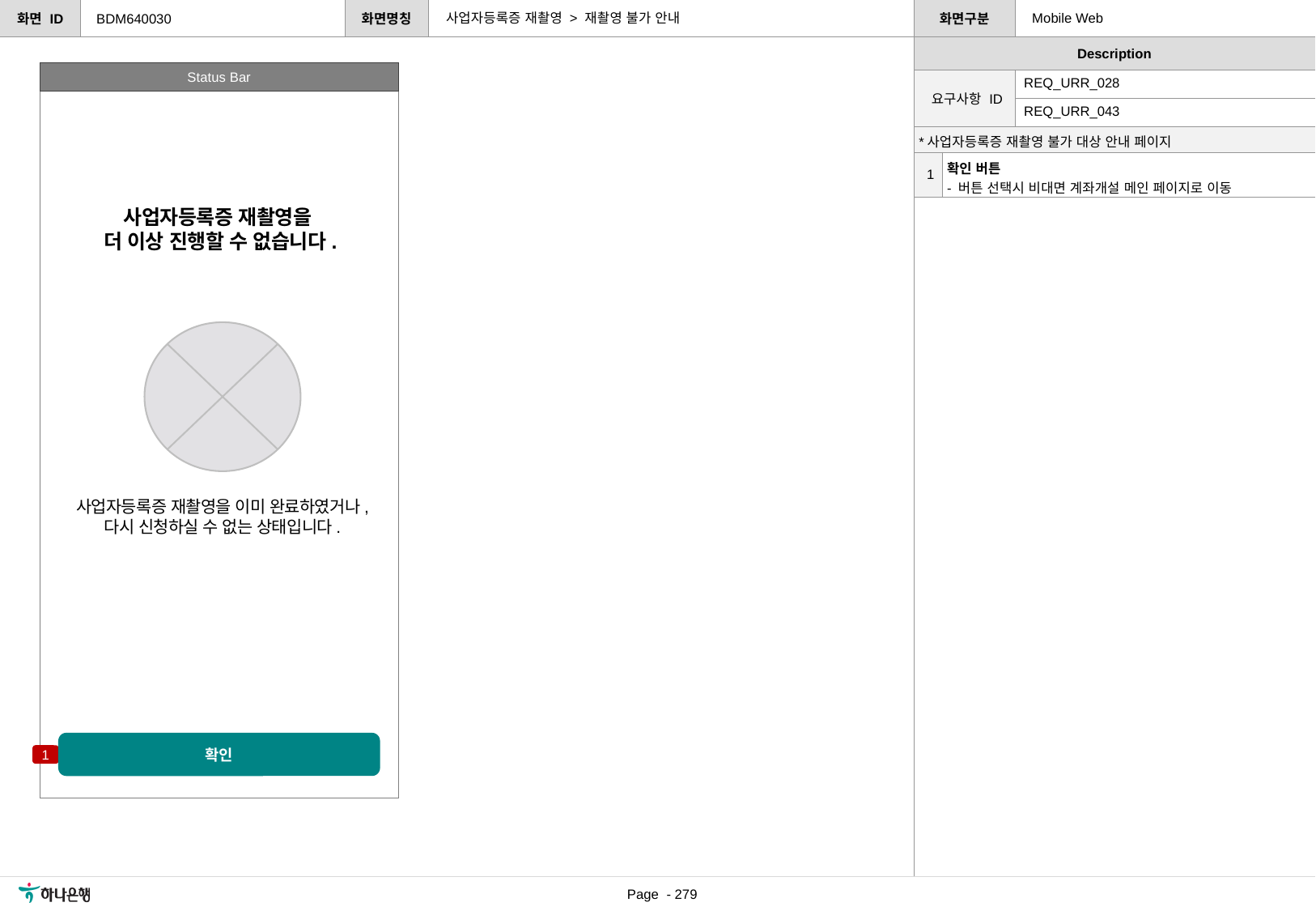

사업자등록증 재촬영 > 재촬영 불가 안내
Mobile Web
BDM640030
Status Bar

| 요구사항 ID | REQ\_URR\_028 |
| --- | --- |
|  | REQ\_URR\_043 |
| \*사업자등록증 재촬영 불가 대상 안내 페이지 |  |
| --- | --- |
| 1 | 확인 버튼 - 버튼 선택시 비대면 계좌개설 메인 페이지로 이동 |
사업자등록증 재촬영을
더 이상 진행할 수 없습니다.

사업자등록증 재촬영을 이미 완료하였거나,
다시 신청하실 수 없는 상태입니다.
확인
1